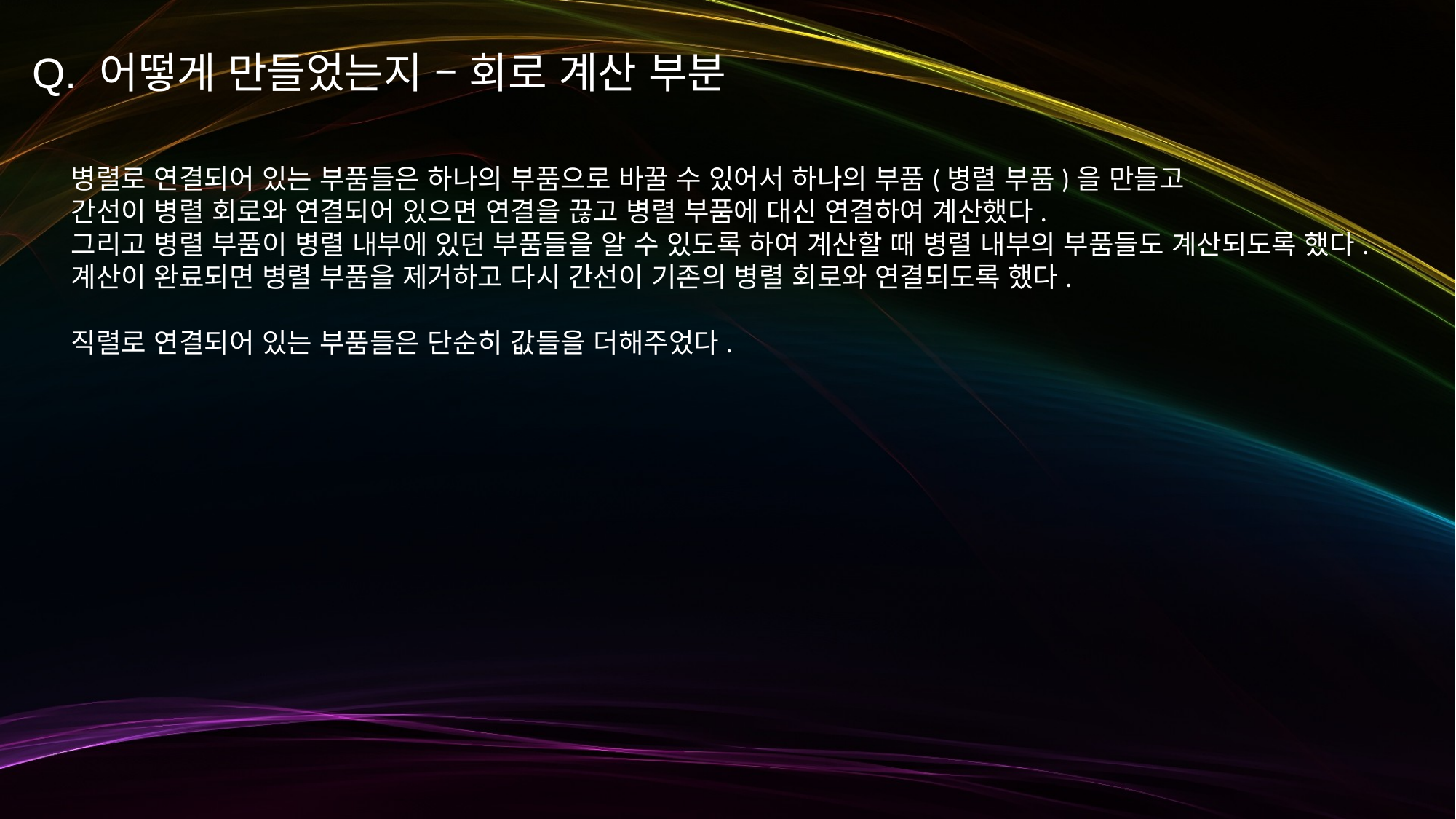

Q. 어떻게 만들었는지 – 회로 계산 부분
병렬로 연결되어 있는 부품들은 하나의 부품으로 바꿀 수 있어서 하나의 부품(병렬 부품)을 만들고
간선이 병렬 회로와 연결되어 있으면 연결을 끊고 병렬 부품에 대신 연결하여 계산했다.
그리고 병렬 부품이 병렬 내부에 있던 부품들을 알 수 있도록 하여 계산할 때 병렬 내부의 부품들도 계산되도록 했다.
계산이 완료되면 병렬 부품을 제거하고 다시 간선이 기존의 병렬 회로와 연결되도록 했다.

직렬로 연결되어 있는 부품들은 단순히 값들을 더해주었다.